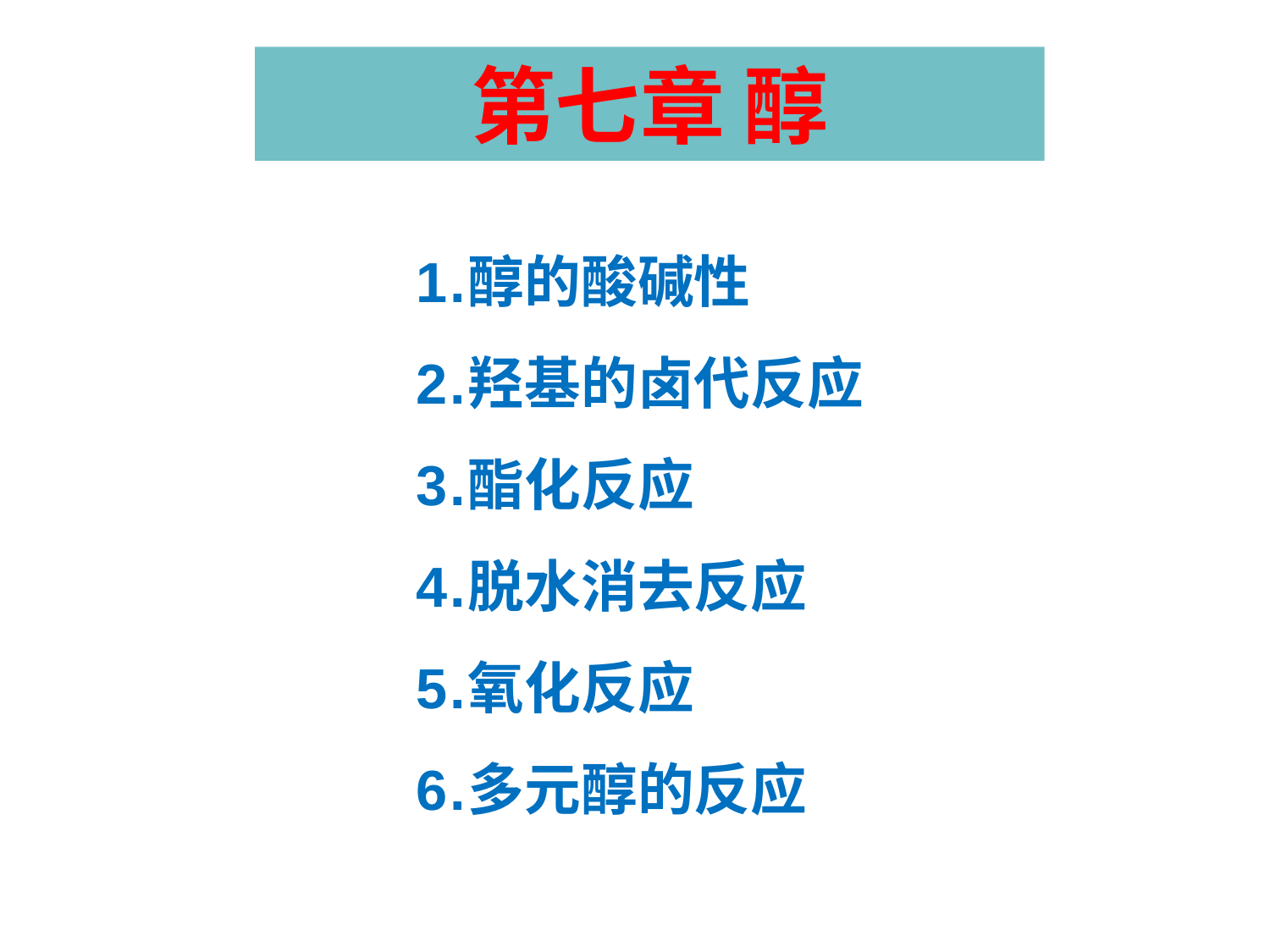

第七章 醇
醇的酸碱性
羟基的卤代反应
酯化反应
脱水消去反应
氧化反应
多元醇的反应